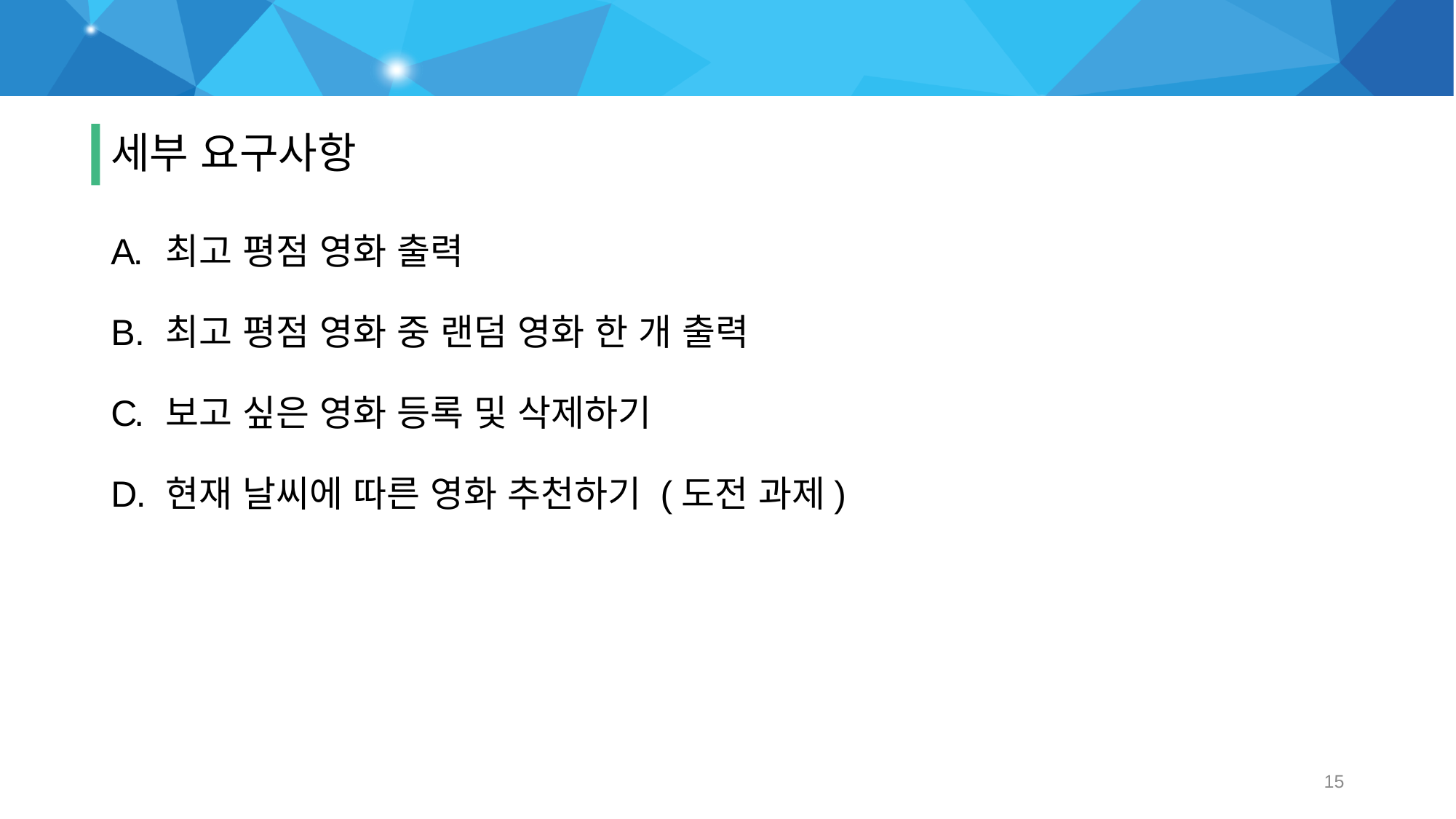

# 요구사항
세부 요구사항
최고 평점 영화 출력
최고 평점 영화 중 랜덤 영화 한 개 출력
보고 싶은 영화 등록 및 삭제하기
현재 날씨에 따른 영화 추천하기 (도전 과제)
15